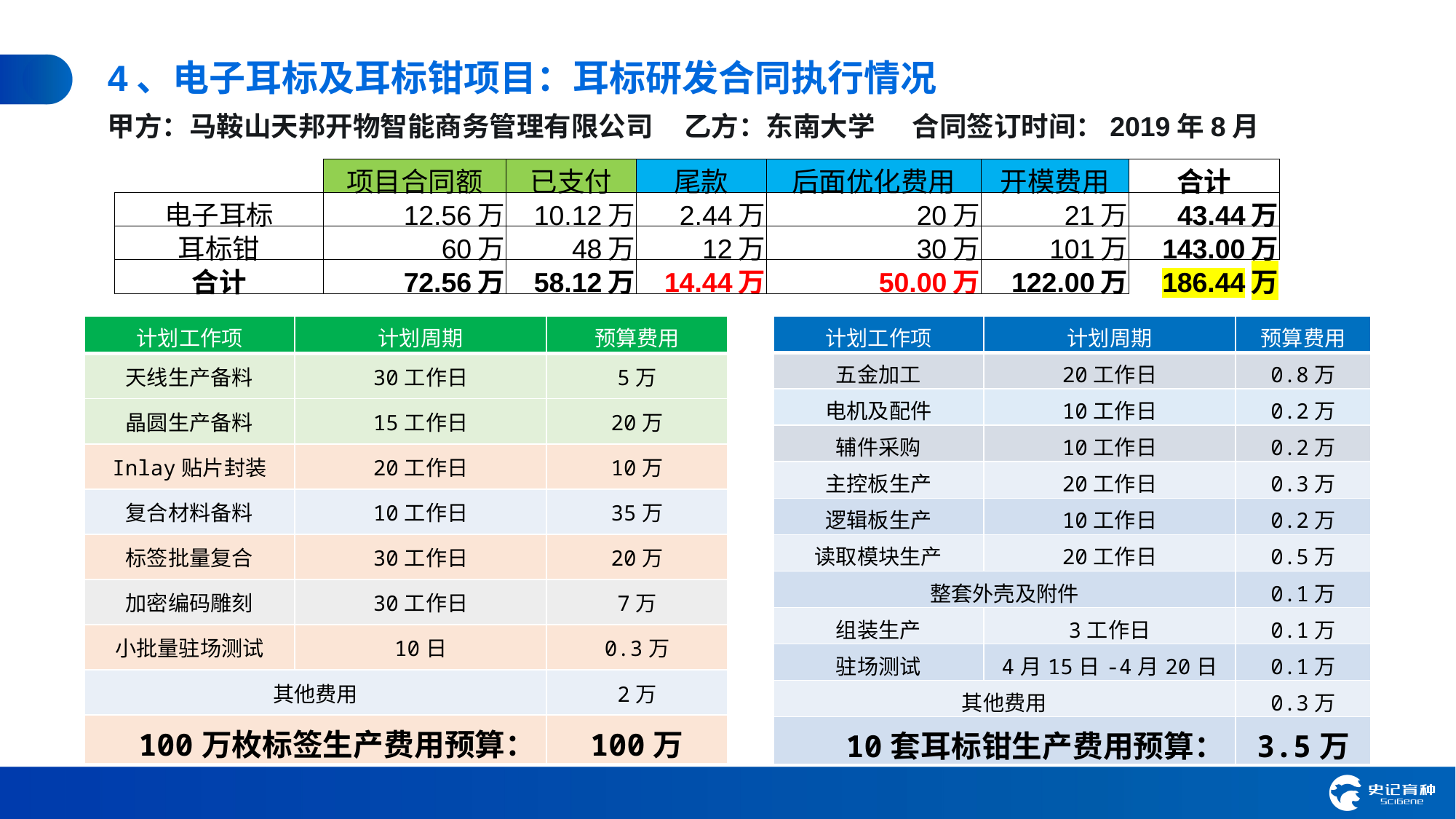

4、电子耳标及耳标钳项目：耳标研发合同执行情况
甲方：马鞍山天邦开物智能商务管理有限公司     乙方：东南大学      合同签订时间：2019年8月
|  | 项目合同额 | 已支付 | 尾款 | 后面优化费用 | 开模费用 | 合计 |
| --- | --- | --- | --- | --- | --- | --- |
| 电子耳标 | 12.56万 | 10.12万 | 2.44万 | 20万 | 21万 | 43.44万 |
| 耳标钳 | 60万 | 48万 | 12万 | 30万 | 101万 | 143.00万 |
| 合计 | 72.56万 | 58.12万 | 14.44万 | 50.00万 | 122.00万 | 186.44万 |
| 计划工作项 | 计划周期 | 预算费用 |
| --- | --- | --- |
| 天线生产备料 | 30工作日 | 5万 |
| 晶圆生产备料 | 15工作日 | 20万 |
| Inlay贴片封装 | 20工作日 | 10万 |
| 复合材料备料 | 10工作日 | 35万 |
| 标签批量复合 | 30工作日 | 20万 |
| 加密编码雕刻 | 30工作日 | 7万 |
| 小批量驻场测试 | 10日 | 0.3万 |
| 其他费用 |  | 2万 |
| 100万枚标签生产费用预算： |  | 100万 |
| 计划工作项 | 计划周期 | 预算费用 |
| --- | --- | --- |
| 五金加工 | 20工作日 | 0.8万 |
| 电机及配件 | 10工作日 | 0.2万 |
| 辅件采购 | 10工作日 | 0.2万 |
| 主控板生产 | 20工作日 | 0.3万 |
| 逻辑板生产 | 10工作日 | 0.2万 |
| 读取模块生产 | 20工作日 | 0.5万 |
| 整套外壳及附件 |  | 0.1万 |
| 组装生产 | 3工作日 | 0.1万 |
| 驻场测试 | 4月15日-4月20日 | 0.1万 |
| 其他费用 |  | 0.3万 |
| 10套耳标钳生产费用预算： |  | 3.5万 |